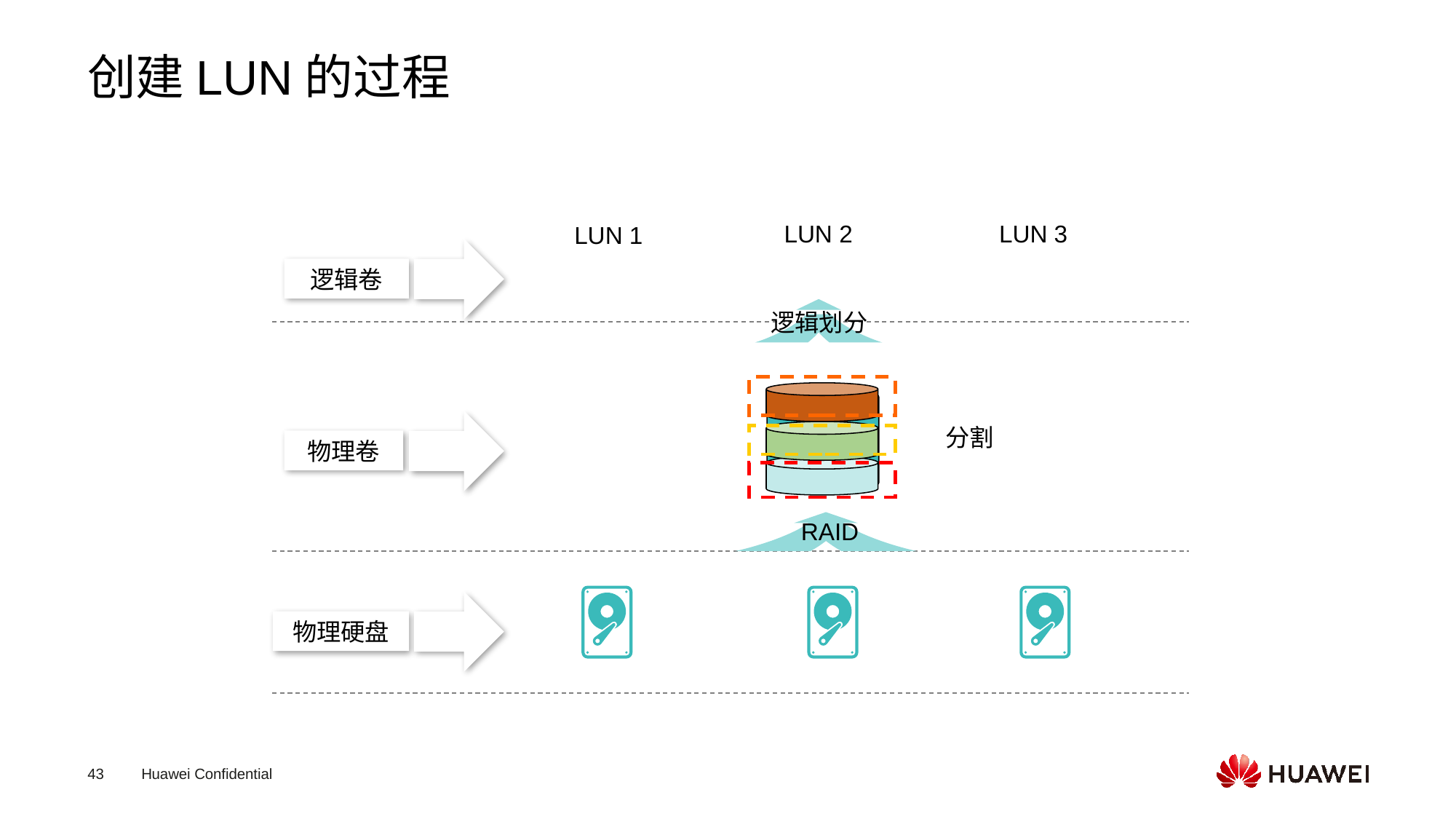

# 创建LUN的过程
LUN 3
LUN 2
LUN 1

逻辑卷

逻辑划分

物理卷
分割

RAID

物理硬盘